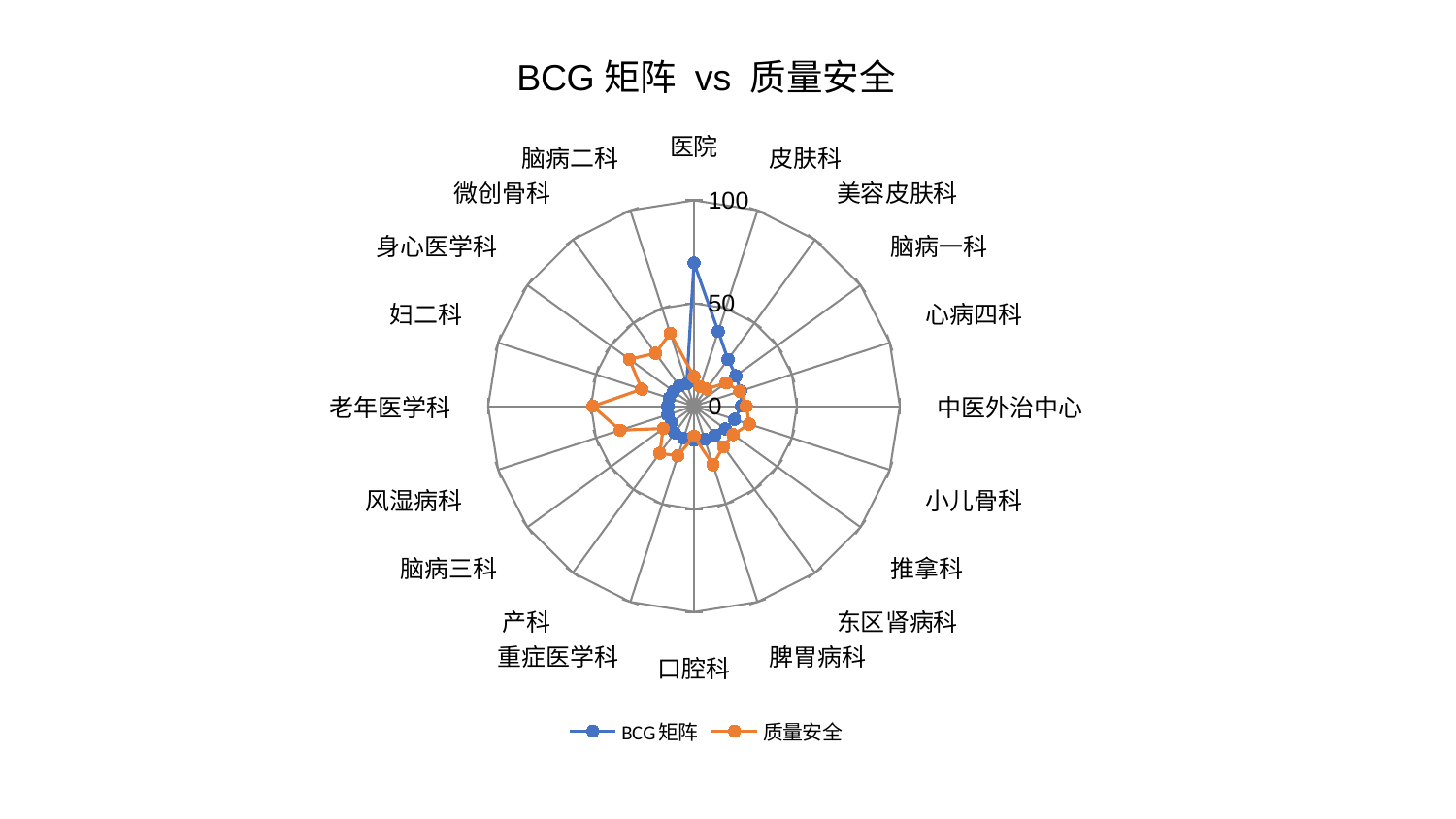

### Chart: BCG矩阵 vs 质量安全

| Category | BCG矩阵 | 质量安全 |
|---|---|---|
| 医院 | 69.58310347946944 | 14.370257574885136 |
| 皮肤科 | 38.2013523061798 | 9.995653416821598 |
| 美容皮肤科 | 28.12475777463405 | 10.298551923967 |
| 脑病一科 | 25.21997983206251 | 19.30788144410214 |
| 心病四科 | 23.799894053051265 | 23.42795826426775 |
| 中医外治中心 | 23.046771515544297 | 25.447889017852894 |
| 小儿骨科 | 20.70724899794976 | 28.278086679418088 |
| 推拿科 | 18.83736658682013 | 23.473458059855222 |
| 东区肾病科 | 17.31886415456539 | 24.350752138845866 |
| 脾胃病科 | 16.86398599474045 | 29.900371168451944 |
| 口腔科 | 16.519210777592736 | 14.579365875881743 |
| 重症医学科 | 16.374669931589537 | 25.387795204788944 |
| 产科 | 15.941122256457627 | 28.226427057774753 |
| 脑病三科 | 13.586693581564926 | 18.491126699473057 |
| 风湿病科 | 13.408701587378255 | 37.74855097918088 |
| 老年医学科 | 12.697319051148249 | 49.089216686468816 |
| 妇二科 | 12.67332923582121 | 26.648888886370564 |
| 身心医学科 | 12.31827652925058 | 38.77283508899379 |
| 微创骨科 | 12.158545902525459 | 31.785215843268798 |
| 脑病二科 | 11.410423775125997 | 37.33878885776824 |
74